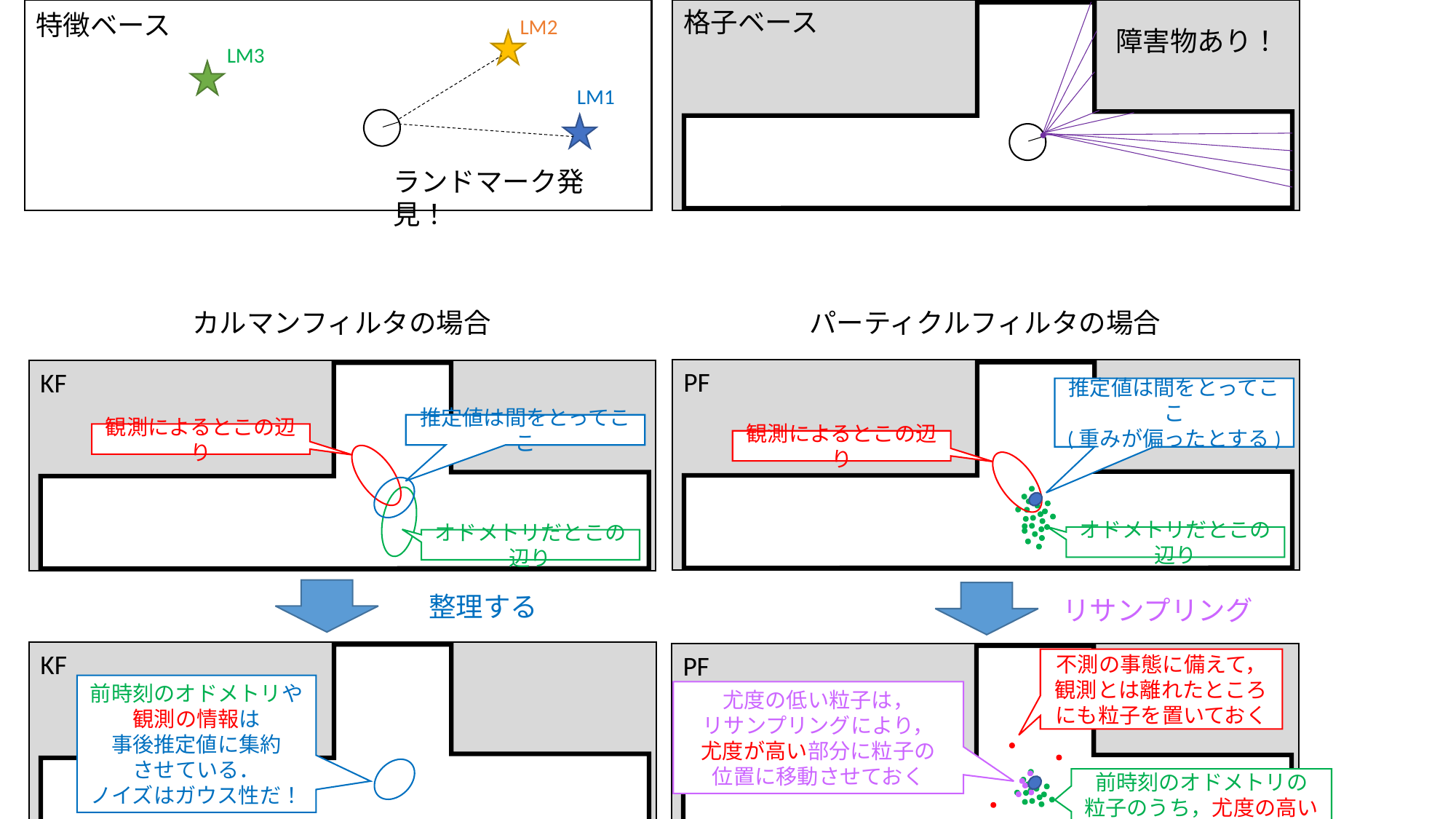

格子ベース
特徴ベース

LM2
障害物あり！

LM3

LM1

ランドマーク発見！
カルマンフィルタの場合
パーティクルフィルタの場合
PF

KF

推定値は間をとってここ
(重みが偏ったとする)
推定値は間をとってここ
観測によるとこの辺り
観測によるとこの辺り

オドメトリだとこの辺り
オドメトリだとこの辺り

整理する
リサンプリング
KF

PF

不測の事態に備えて，
観測とは離れたところ
にも粒子を置いておく
前時刻のオドメトリや
観測の情報は
事後推定値に集約
させている．
ノイズはガウス性だ！
尤度の低い粒子は，
リサンプリングにより，
尤度が高い部分に粒子の
位置に移動させておく

前時刻のオドメトリの
粒子のうち，尤度の高い
ものはそのまま残しておく

・前時刻のオドメトリ：リサンプリングにより移動されなかった粒子で保存する．
・前時刻の観測：リサンプリングにより移動させた粒子で保存する．